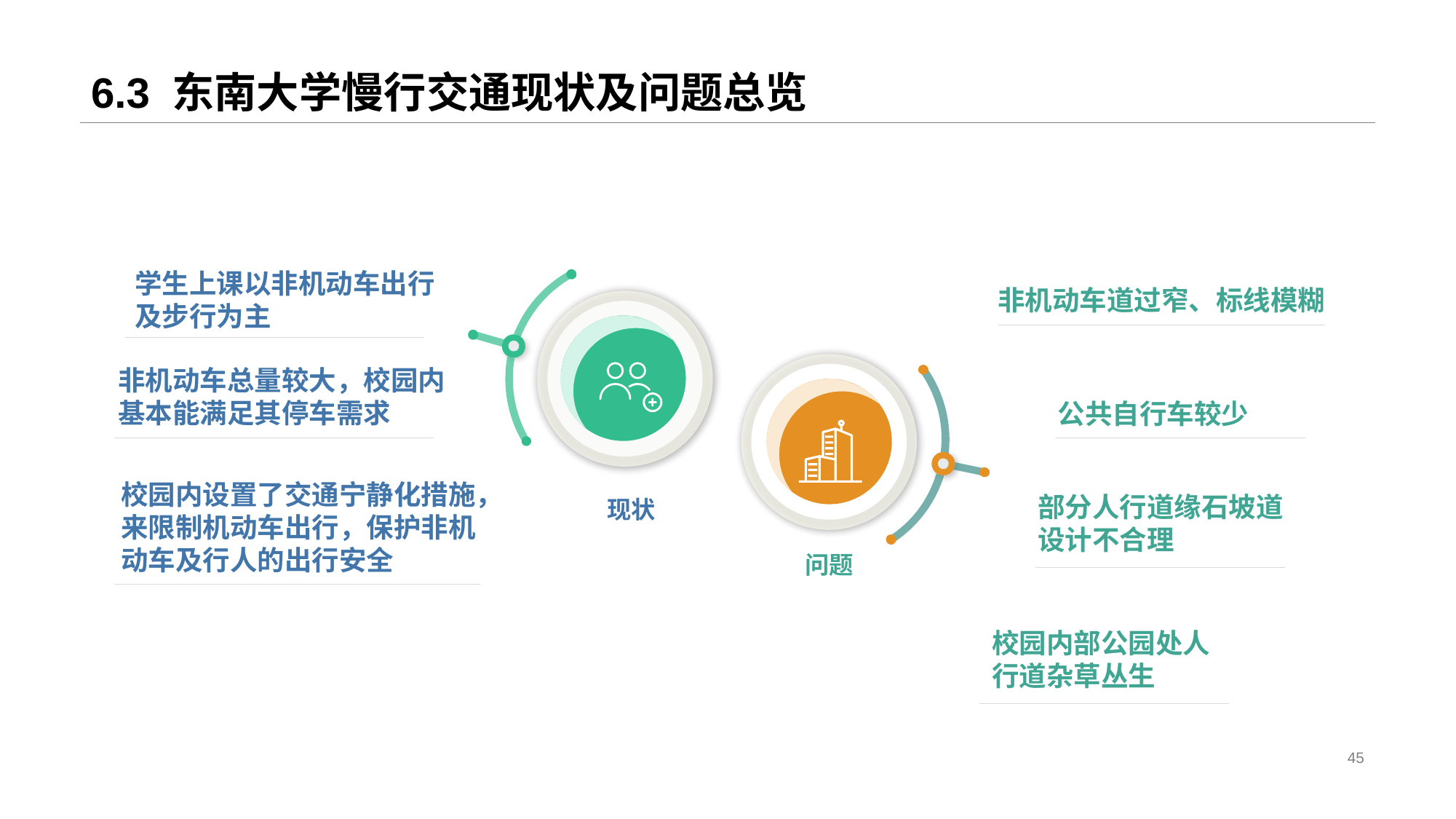

# 6.3 东南大学慢行交通现状及问题总览
学生上课以非机动车出行
及步行为主

非机动车道过窄、标线模糊

非机动车总量较大，校园内基本能满足其停车需求

公共自行车较少

校园内设置了交通宁静化措施，来限制机动车出行，保护非机动车及行人的出行安全
现状
部分人行道缘石坡道设计不合理
问题

校园内部公园处人行道杂草丛生
45